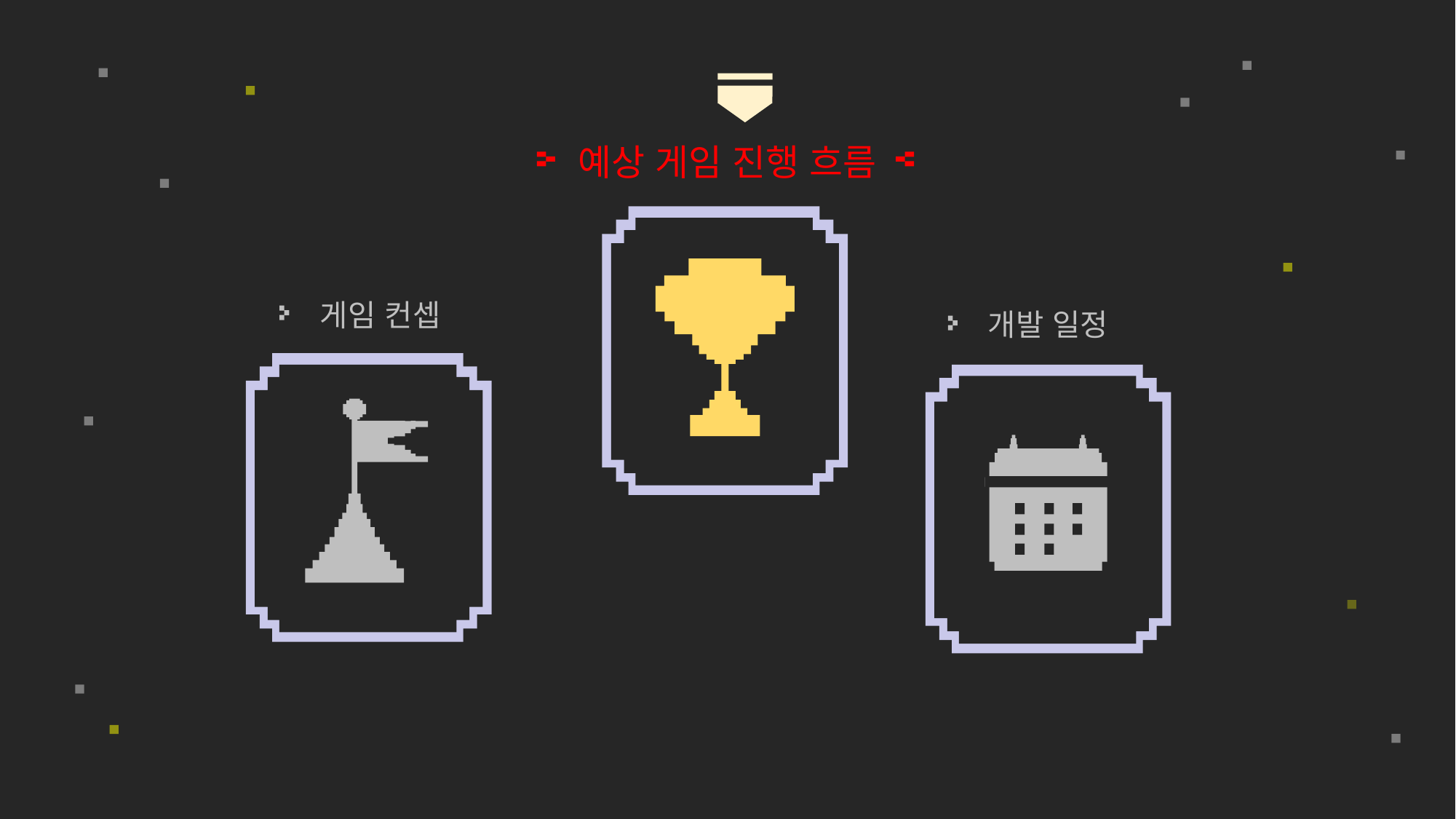

예상 게임 진행 흐름

게임 컨셉

개발 일정